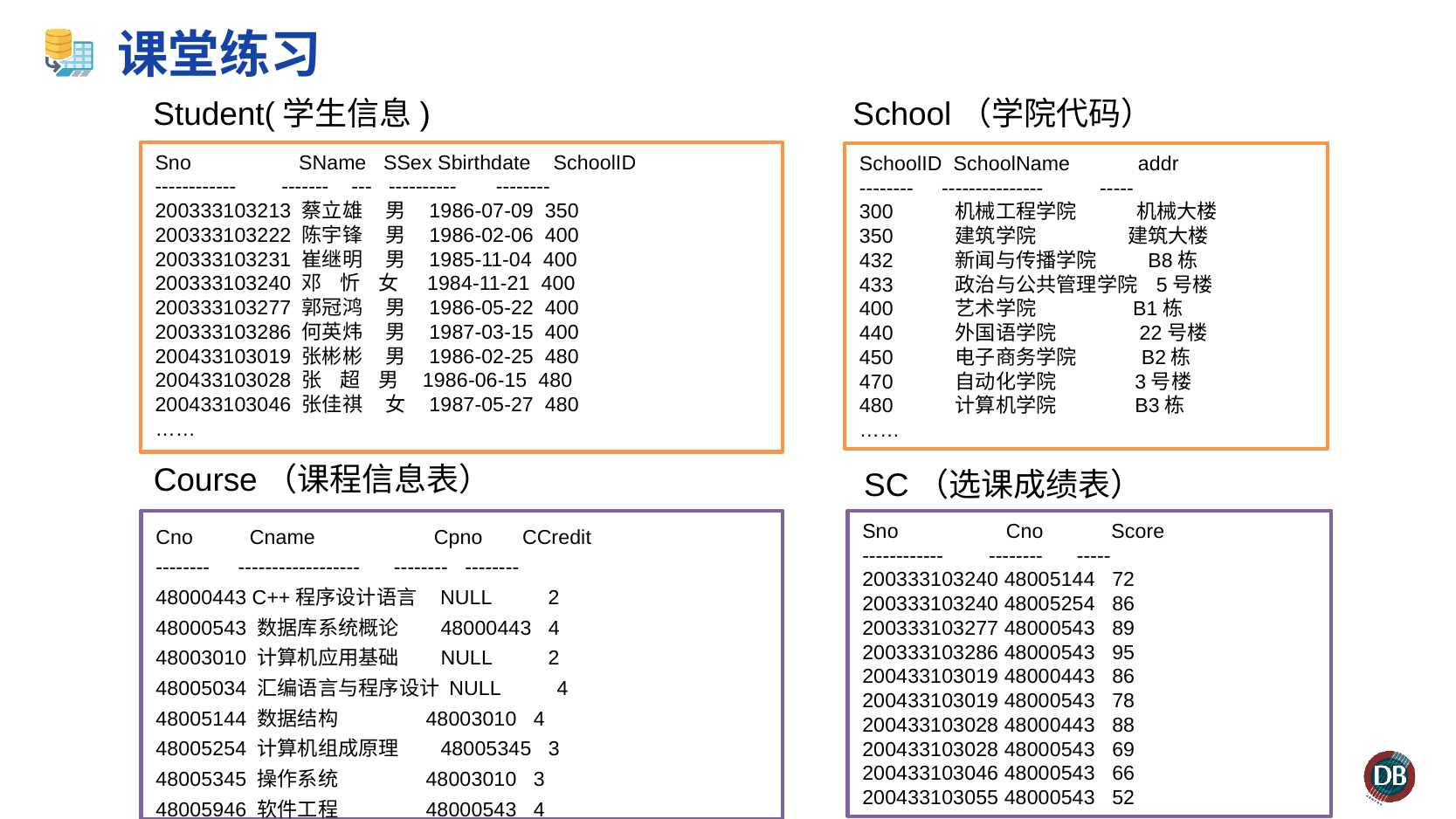

# 课堂练习
Student(学生信息)
Sno                   SName   SSex Sbirthdate    SchoolID
------------        -------    ---   ----------       --------
200333103213 蔡立雄     男    1986-07-09  350
200333103222 陈宇锋     男    1986-02-06  400
200333103231 崔继明     男    1985-11-04  400
200333103240 邓    忻    女     1984-11-21  400
200333103277 郭冠鸿     男    1986-05-22  400
200333103286 何英炜     男    1987-03-15  400
200433103019 张彬彬     男    1986-02-25  480
200433103028 张    超    男    1986-06-15  480
200433103046 张佳祺     女    1987-05-27  480
……
School（学院代码）
SchoolID  SchoolName            addr
--------     ---------------          -----
300          机械工程学院             机械大楼
350          建筑学院                    建筑大楼
432          新闻与传播学院          B8栋
433          政治与公共管理学院   5号楼
400          艺术学院                    B1栋
440          外国语学院                 22号楼
450          电子商务学院             B2栋
470          自动化学院                3号楼
480          计算机学院                B3栋
……
Course（课程信息表）
Cno          Cname                     Cpno       CCredit
--------     ------------------      --------   --------
48000443 C++程序设计语言    NULL          2
48000543 数据库系统概论        48000443   4
48003010 计算机应用基础        NULL          2
48005034 汇编语言与程序设计 NULL          4
48005144 数据结构                  48003010   4
48005254 计算机组成原理        48005345   3
48005345 操作系统                  48003010   3
48005946 软件工程                  48000543   4
SC（选课成绩表）
Sno                   Cno            Score
------------        --------      -----
200333103240 48005144   72
200333103240 48005254   86
200333103277 48000543   89
200333103286 48000543   95
200433103019 48000443   86
200433103019 48000543   78
200433103028 48000443   88
200433103028 48000543   69
200433103046 48000543   66
200433103055 48000543   52